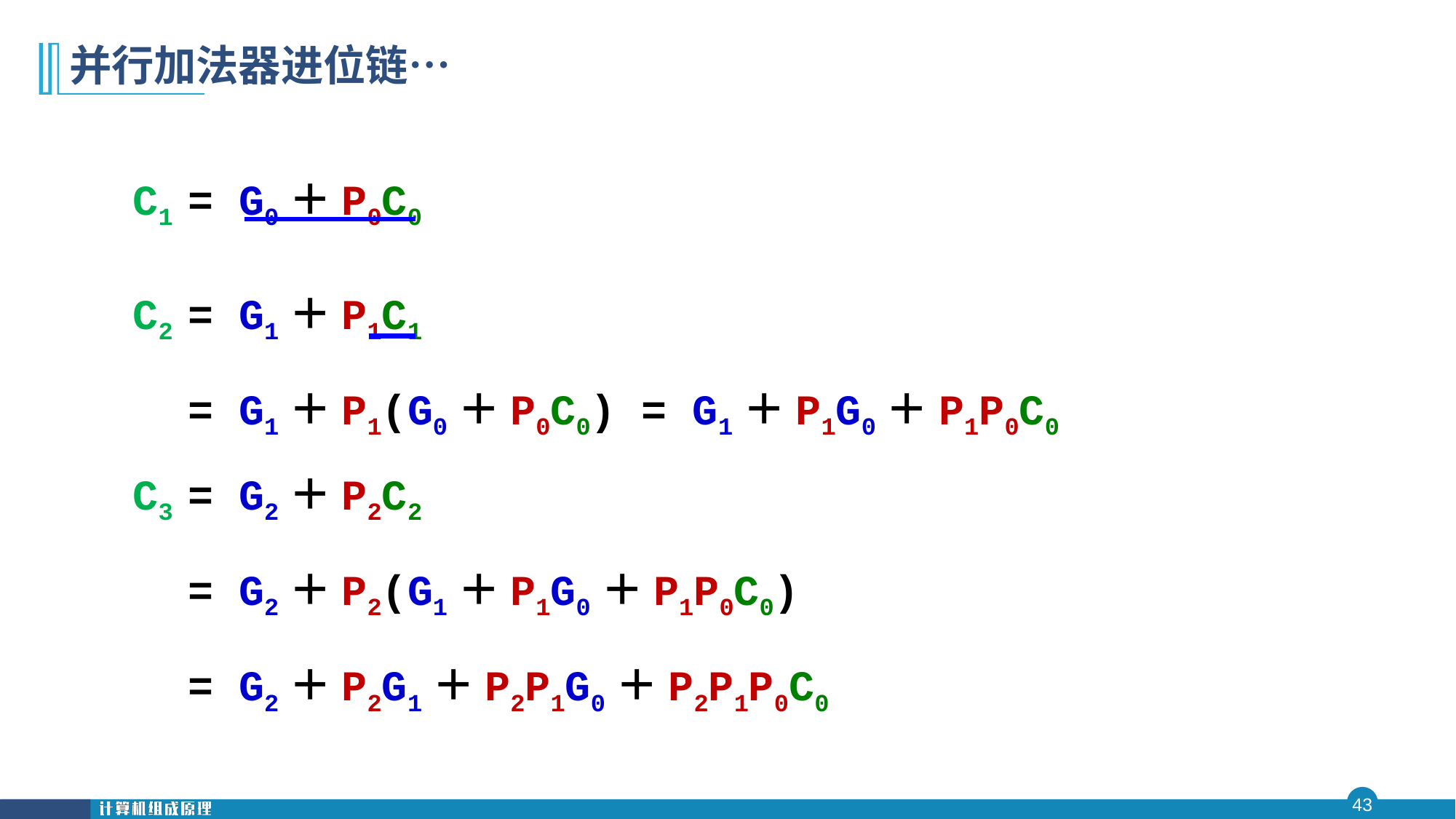

# 并行加法器进位链…
C1 = G0＋P0C0
C2 = G1＋P1C1
   = G1＋P1(G0＋P0C0) = G1＋P1G0＋P1P0C0
C3 = G2＋P2C2
   = G2＋P2(G1＋P1G0＋P1P0C0)
   = G2＋P2G1＋P2P1G0＋P2P1P0C0